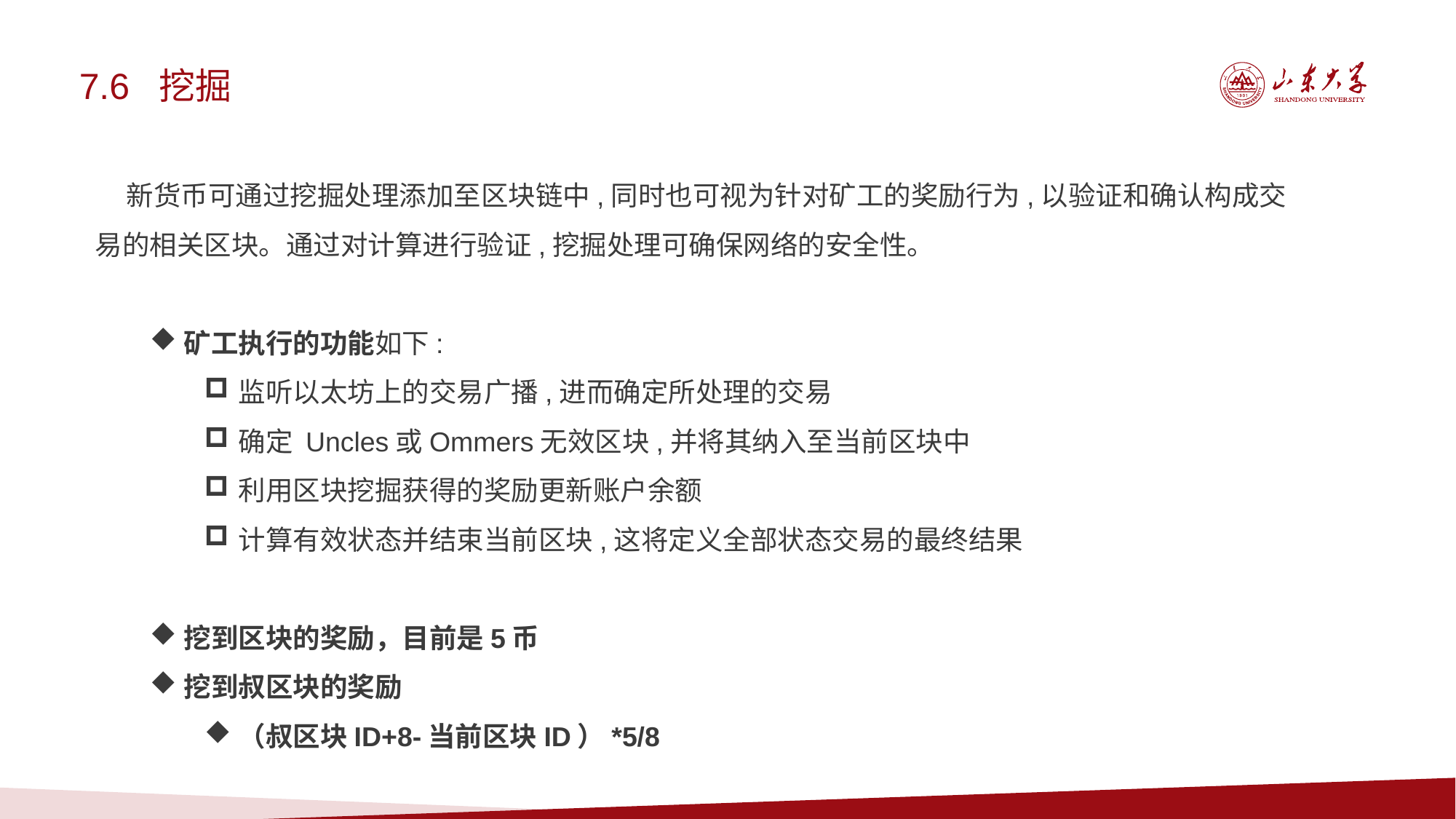

7.6  挖掘
    新货币可通过挖掘处理添加至区块链中,同时也可视为针对矿工的奖励行为,以验证和确认构成交易的相关区块。通过对计算进行验证,挖掘处理可确保网络的安全性。

矿工执行的功能如下:
监听以太坊上的交易广播,进而确定所处理的交易
确定 Uncles或Ommers无效区块,并将其纳入至当前区块中
利用区块挖掘获得的奖励更新账户余额
计算有效状态并结束当前区块,这将定义全部状态交易的最终结果

挖到区块的奖励，目前是5币
挖到叔区块的奖励
（叔区块ID+8-当前区块ID）*5/8